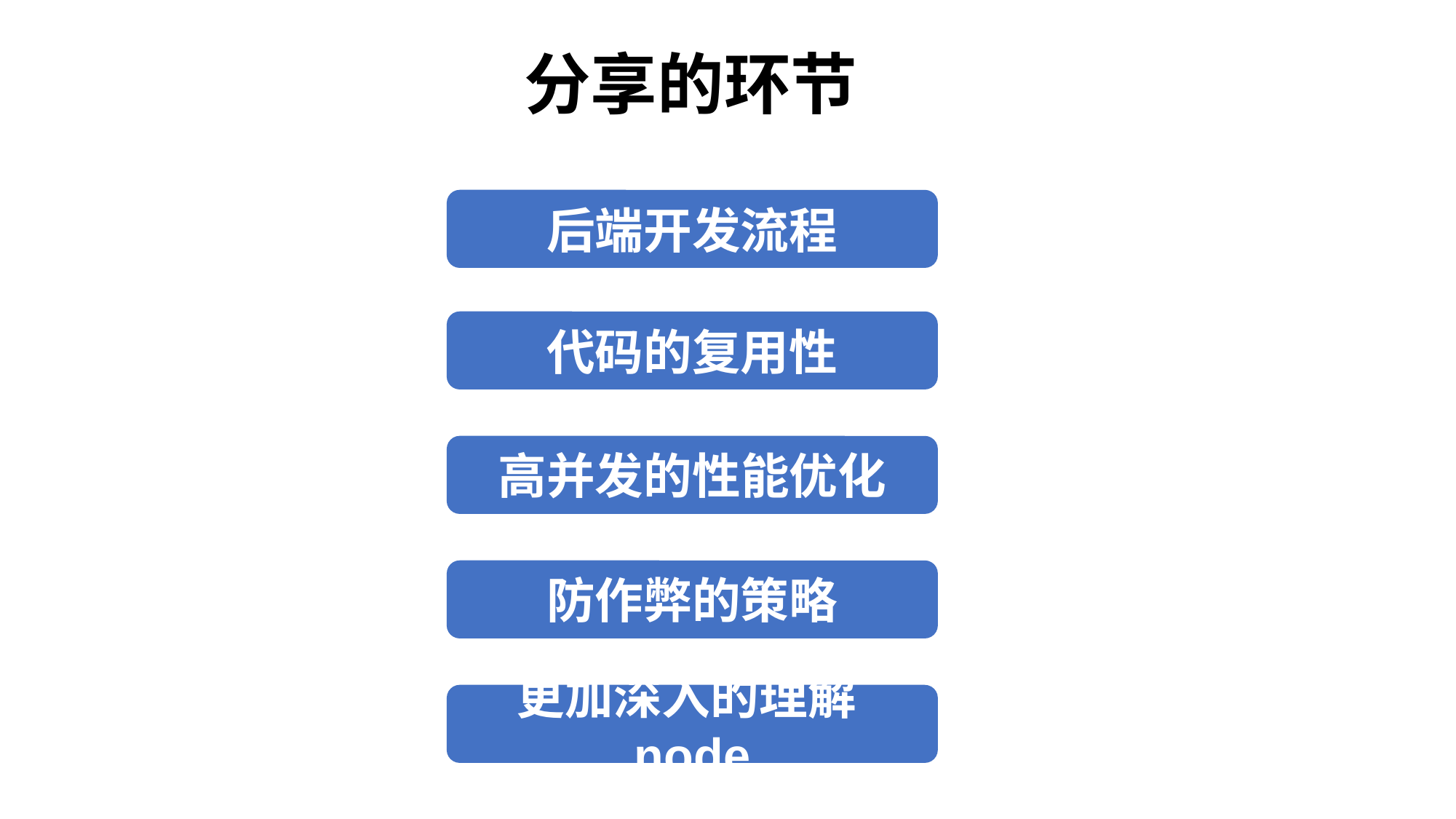

分享的环节
后端开发流程
代码的复用性
高并发的性能优化
防作弊的策略
更加深入的理解node